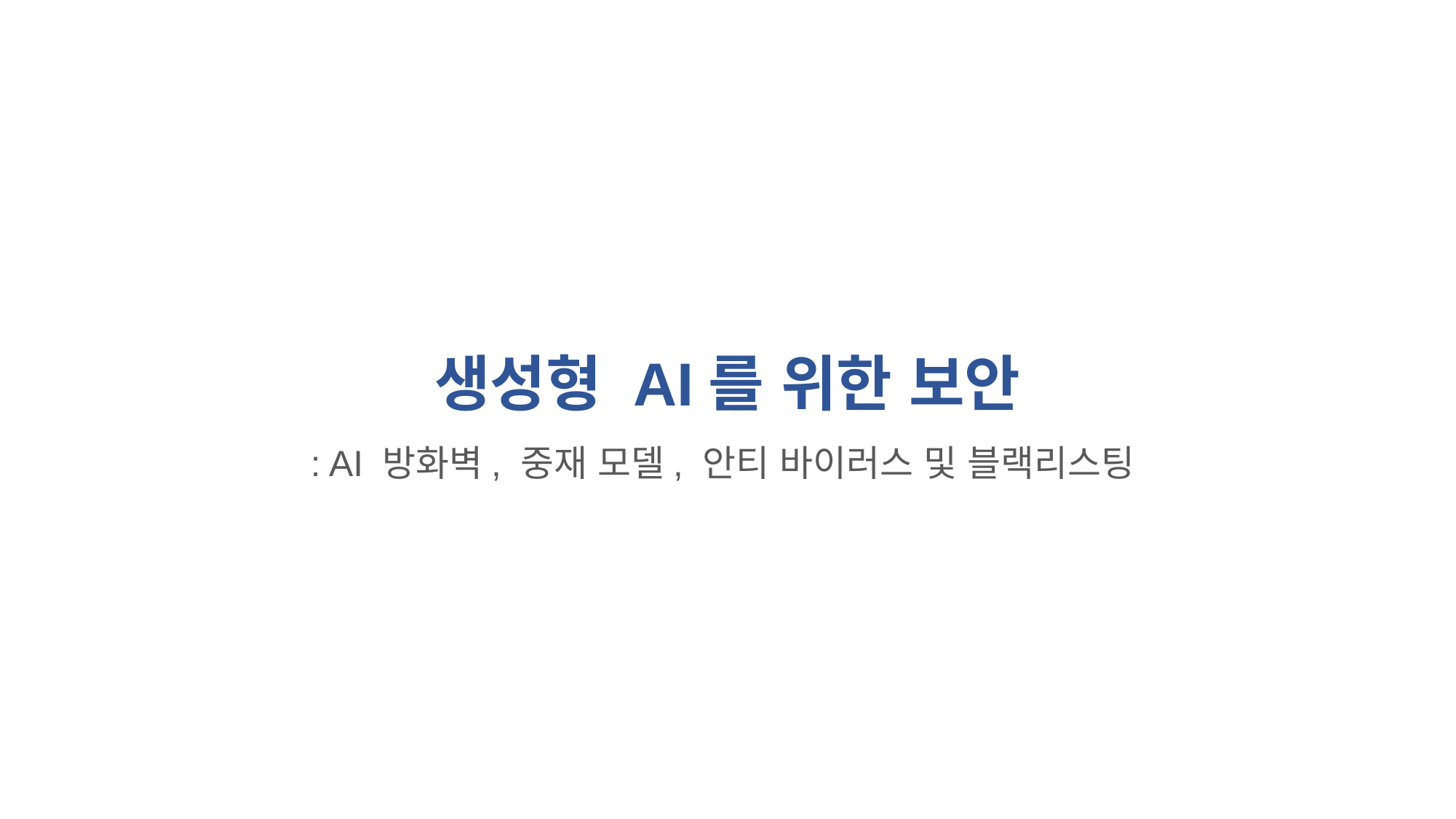

생성형 AI를 위한 보안
: AI 방화벽, 중재 모델, 안티 바이러스 및 블랙리스팅